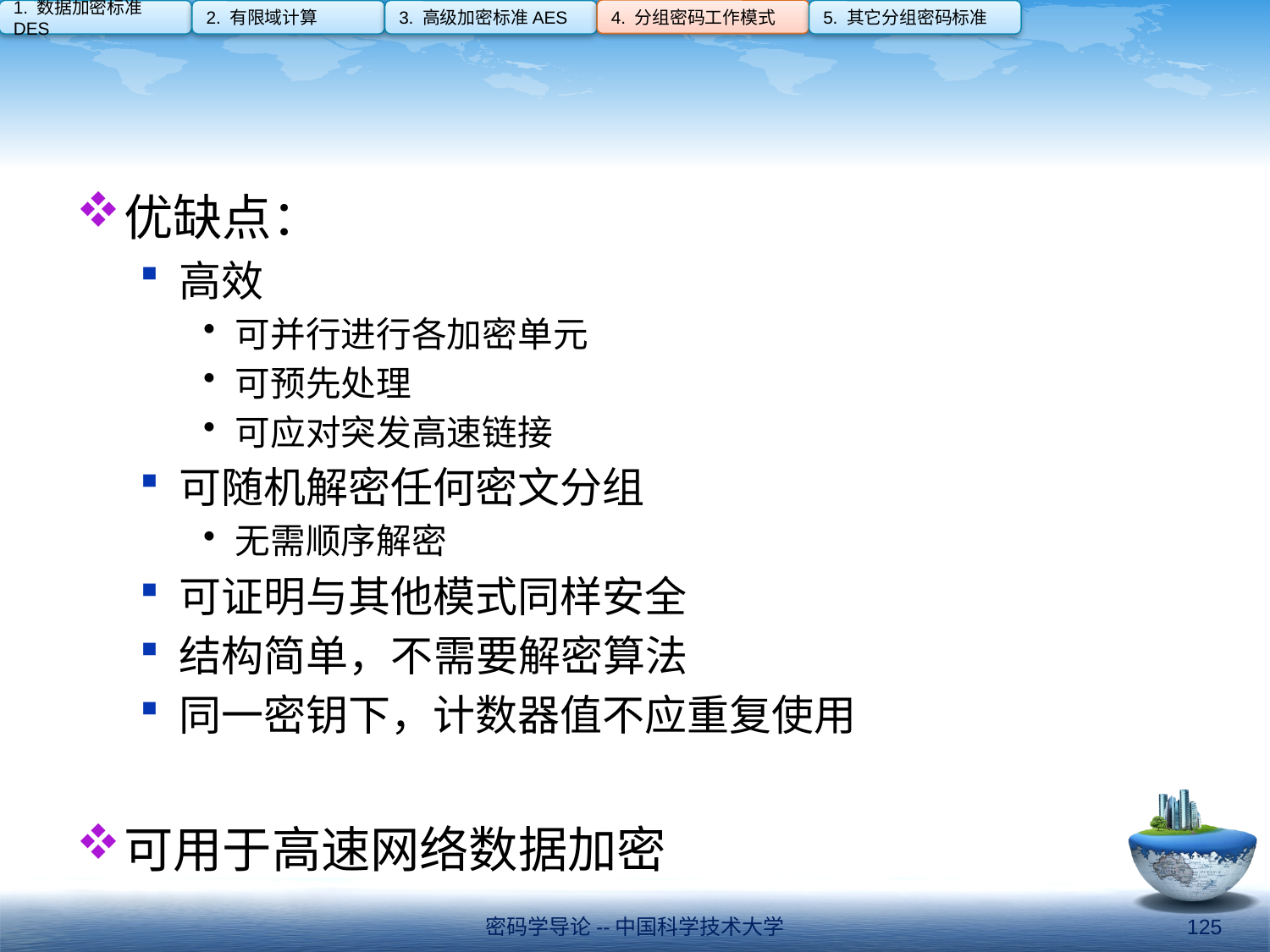

4. 分组密码工作模式
1. 数据加密标准DES
2. 有限域计算
3. 高级加密标准AES
5. 其它分组密码标准
#
优缺点：
高效
可并行进行各加密单元
可预先处理
可应对突发高速链接
可随机解密任何密文分组
无需顺序解密
可证明与其他模式同样安全
结构简单，不需要解密算法
同一密钥下，计数器值不应重复使用

可用于高速网络数据加密
密码学导论--中国科学技术大学
125